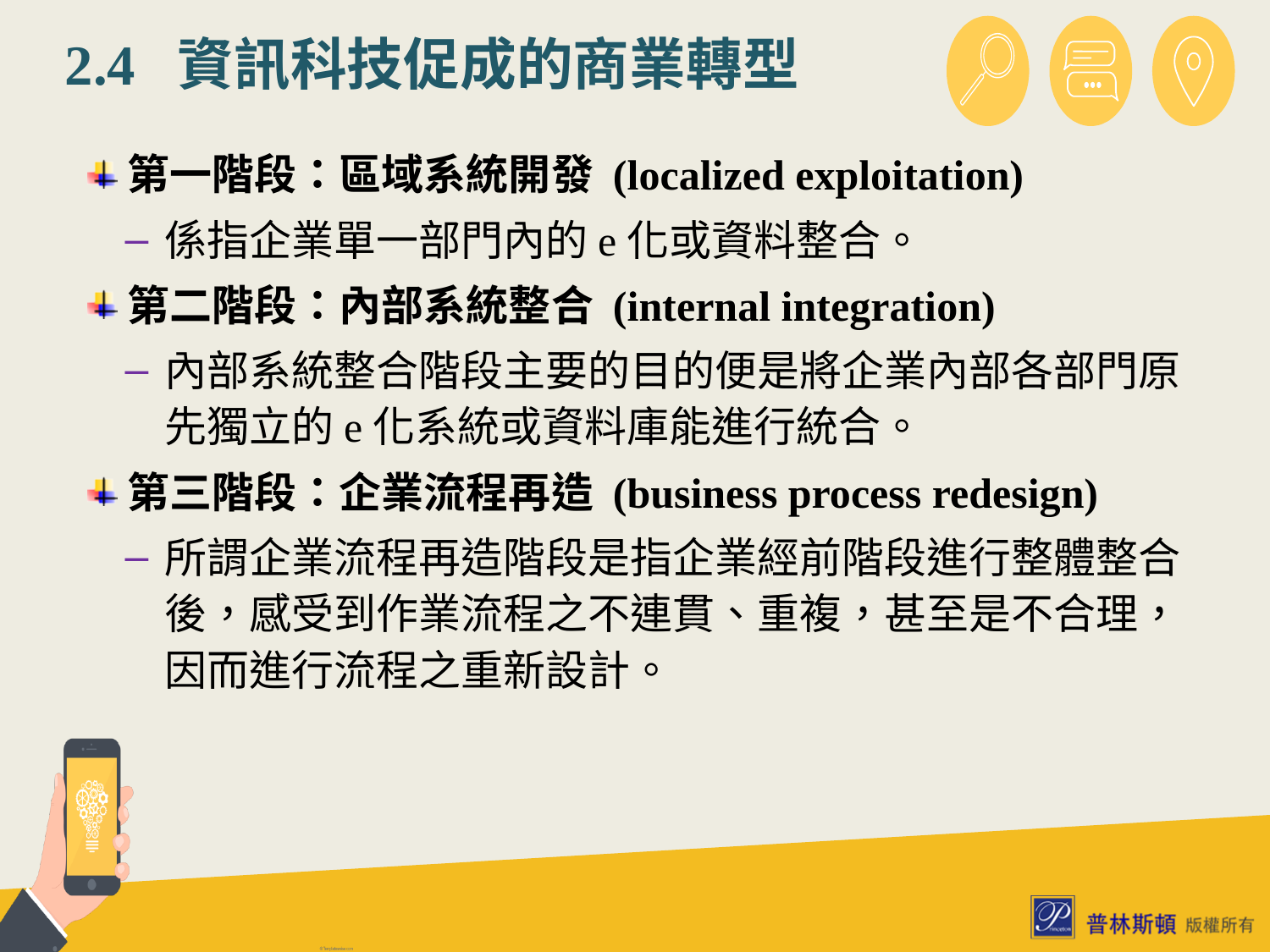

# 2.4  資訊科技促成的商業轉型
第一階段：區域系統開發 (localized exploitation)
係指企業單一部門內的e化或資料整合。
第二階段：內部系統整合 (internal integration)
內部系統整合階段主要的目的便是將企業內部各部門原先獨立的e化系統或資料庫能進行統合。
第三階段：企業流程再造 (business process redesign)
所謂企業流程再造階段是指企業經前階段進行整體整合後，感受到作業流程之不連貫、重複，甚至是不合理，因而進行流程之重新設計。